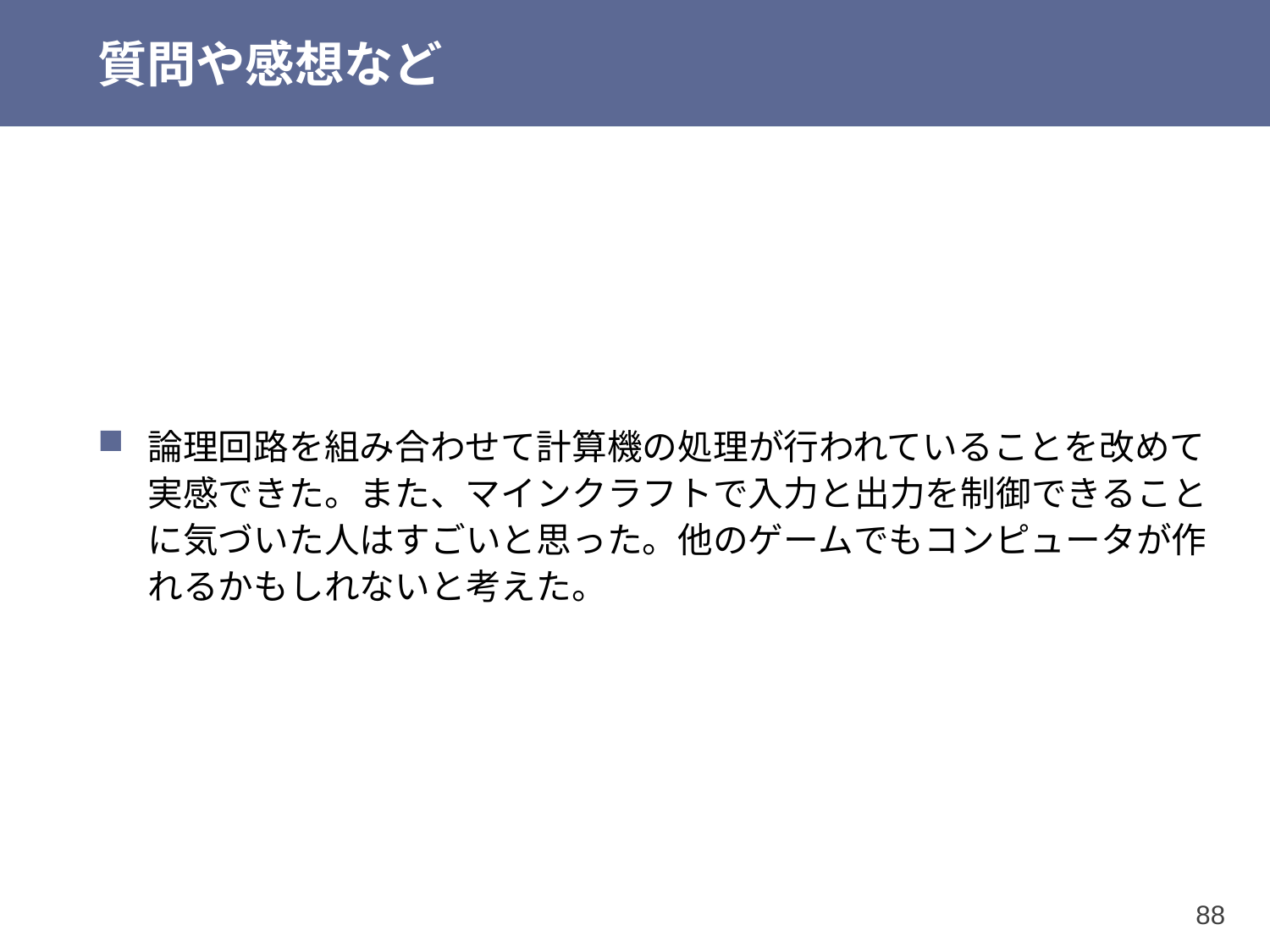

# 質問や感想など
論理回路を組み合わせて計算機の処理が行われていることを改めて実感できた。また、マインクラフトで入力と出力を制御できることに気づいた人はすごいと思った。他のゲームでもコンピュータが作れるかもしれないと考えた。